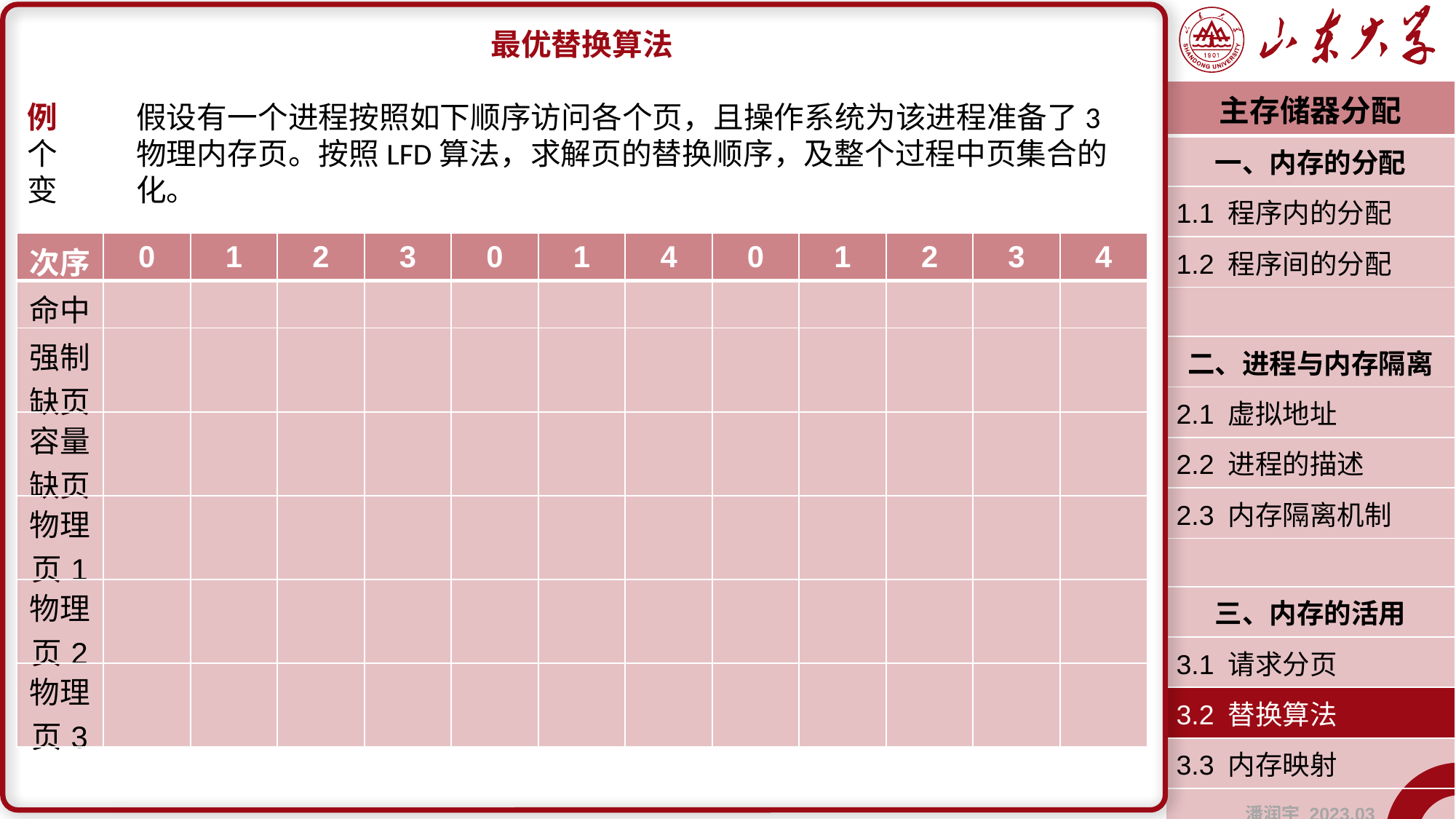

最优替换算法

例	假设有一个进程按照如下顺序访问各个页，且操作系统为该进程准备了3个	物理内存页。按照LFD算法，求解页的替换顺序，及整个过程中页集合的变	化。
| 主存储器分配 |
| --- |
| 一、内存的分配 |
| 1.1 程序内的分配 |
| 1.2 程序间的分配 |
|  |
| 二、进程与内存隔离 |
| 2.1 虚拟地址 |
| 2.2 进程的描述 |
| 2.3 内存隔离机制 |
|  |
| 三、内存的活用 |
| 3.1 请求分页 |
| 3.2 替换算法 |
| 3.3 内存映射 |
| 潘润宇 2023.03 |
| 次序 | 0 | 1 | 2 | 3 | 0 | 1 | 4 | 0 | 1 | 2 | 3 | 4 |
| --- | --- | --- | --- | --- | --- | --- | --- | --- | --- | --- | --- | --- |
| 命中 |  |  |  |  |  |  |  |  |  |  |  |  |
| 强制缺页 |  |  |  |  |  |  |  |  |  |  |  |  |
| 容量缺页 |  |  |  |  |  |  |  |  |  |  |  |  |
| 物理页1 |  |  |  |  |  |  |  |  |  |  |  |  |
| 物理页2 |  |  |  |  |  |  |  |  |  |  |  |  |
| 物理页3 |  |  |  |  |  |  |  |  |  |  |  |  |